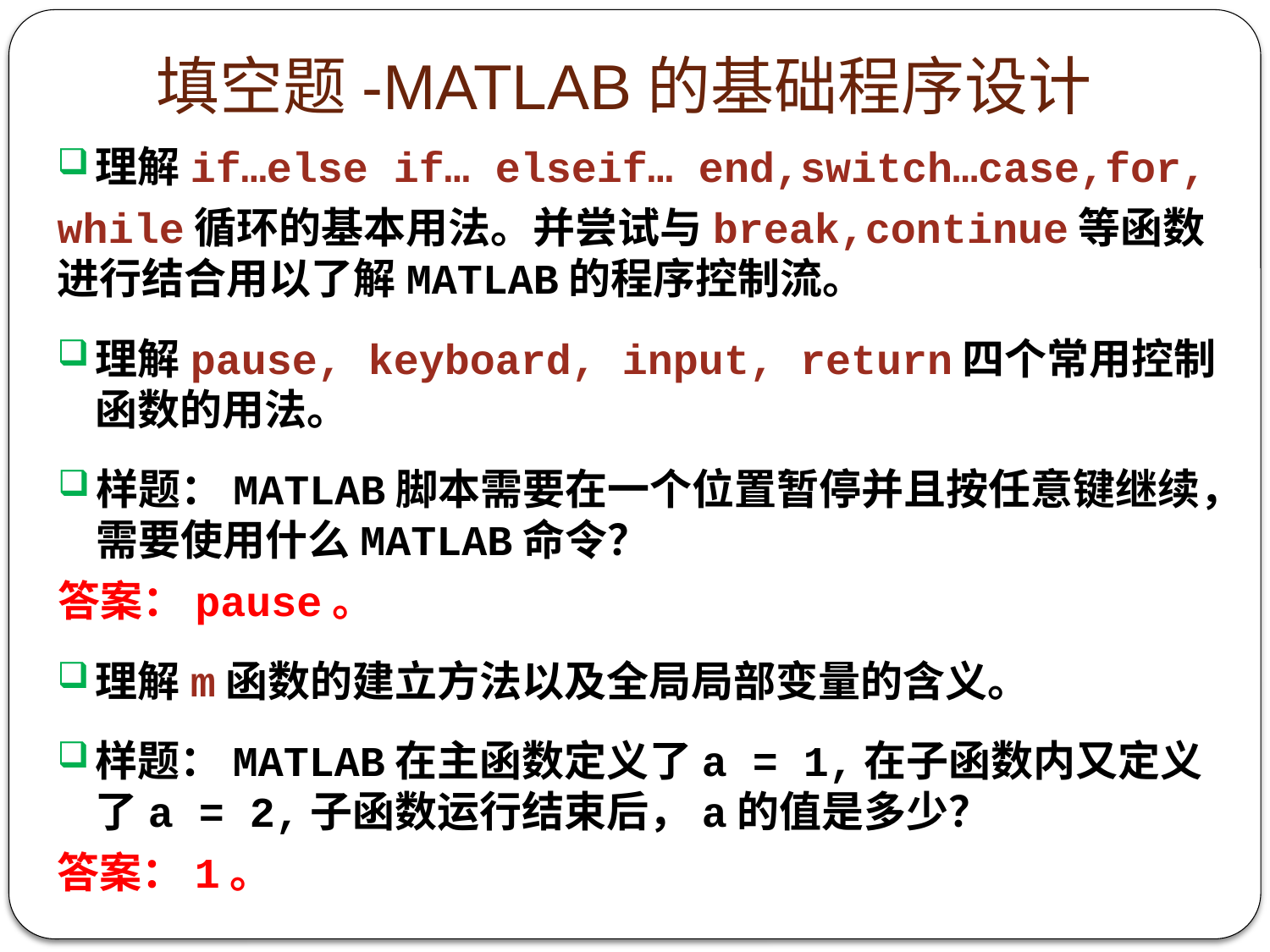

# 填空题-MATLAB的基础程序设计
理解if…else if… elseif… end,switch…case,for,
while循环的基本用法。并尝试与break,continue等函数进行结合用以了解MATLAB的程序控制流。
理解pause, keyboard, input, return四个常用控制函数的用法。
样题：MATLAB脚本需要在一个位置暂停并且按任意键继续，需要使用什么MATLAB命令？
答案：pause。
理解m函数的建立方法以及全局局部变量的含义。
样题：MATLAB在主函数定义了a = 1,在子函数内又定义了a = 2,子函数运行结束后，a的值是多少？
答案：1。